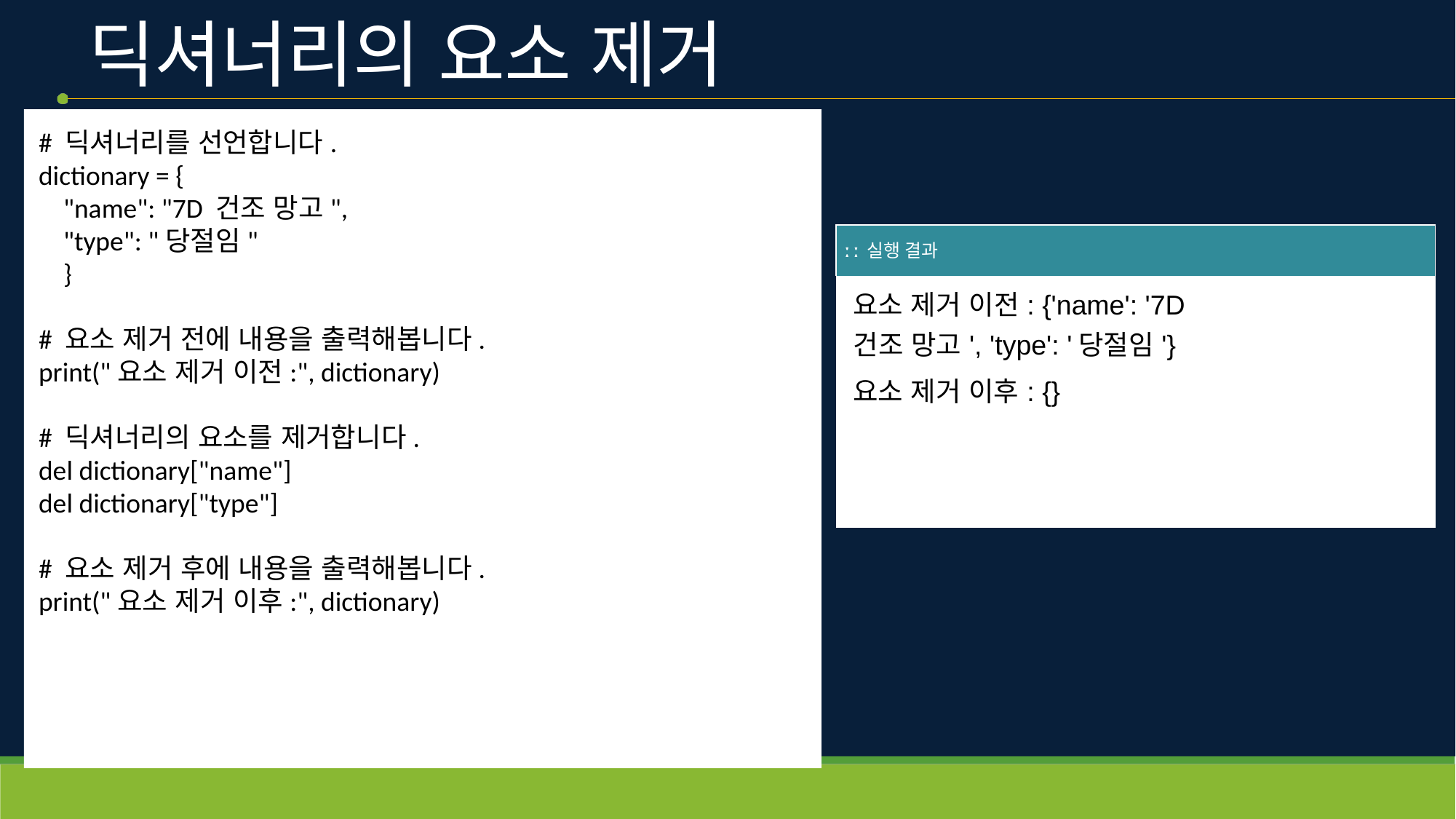

# 딕셔너리의 요소 제거

# 딕셔너리를 선언합니다.
dictionary = {
    "name": "7D 건조 망고",
    "type": "당절임"
    }
# 요소 제거 전에 내용을 출력해봅니다.
print("요소 제거 이전:", dictionary)
# 딕셔너리의 요소를 제거합니다.
del dictionary["name"]
del dictionary["type"]
# 요소 제거 후에 내용을 출력해봅니다.
print("요소 제거 이후:", dictionary)

| ː ː 실행 결과 |
| --- |
| 요소 제거 이전: {'name': '7D 건조 망고', 'type': '당절임'} 요소 제거 이후: {} |